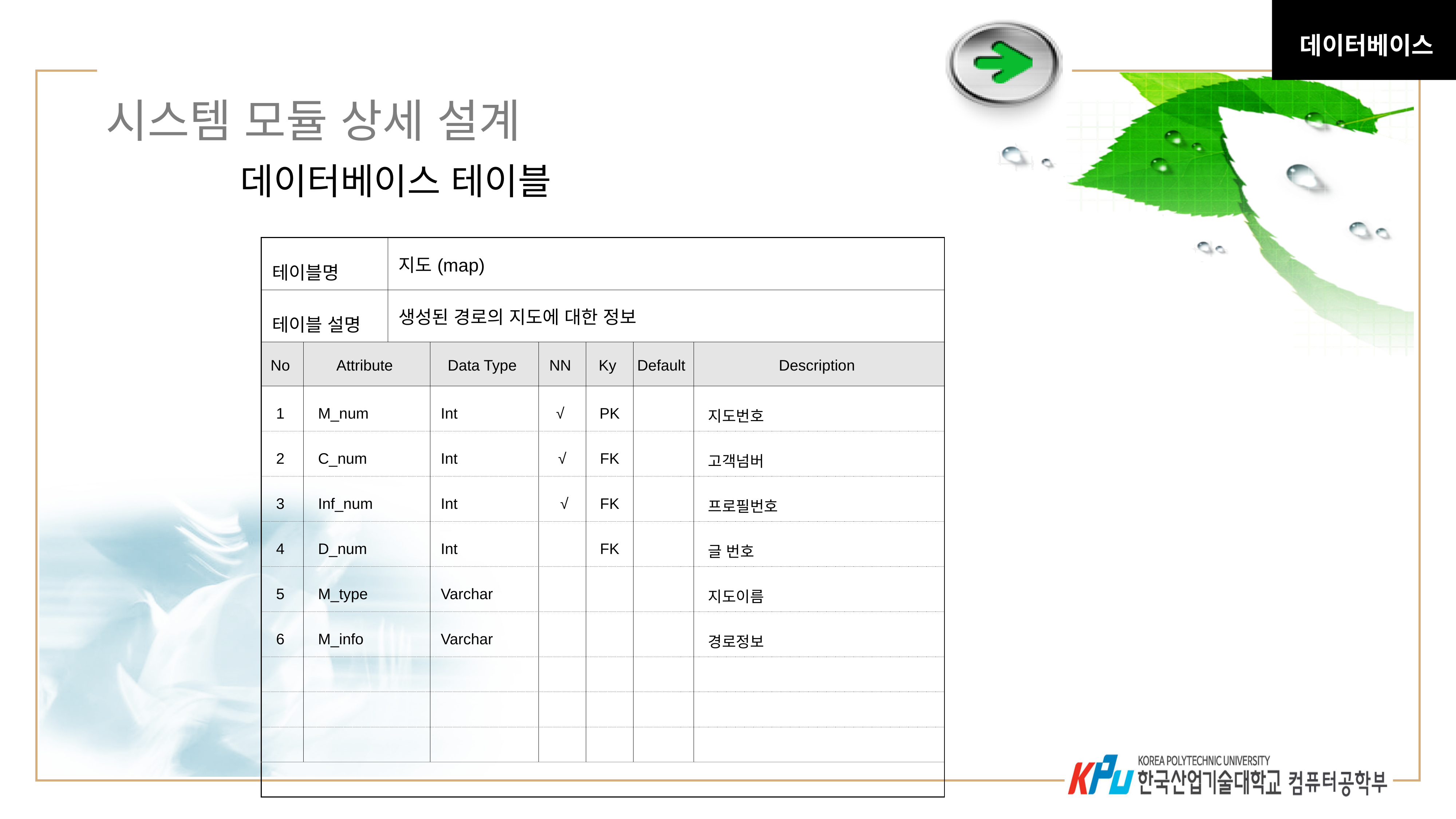

데이터베이스
36
# 시스템 모듈 상세 설계

데이터베이스 테이블
| 테이블명 |  | 지도(map) |  |  |  |  |  |
| --- | --- | --- | --- | --- | --- | --- | --- |
| 테이블 설명 |  | 생성된 경로의 지도에 대한 정보 |  |  |  |  |  |
| No | Attribute |  | Data Type | NN | Ky | Default | Description |
| 1 | M\_num |  | Int | √ | PK |  | 지도번호 |
| 2 | C\_num |  | Int | √ | FK |  | 고객넘버 |
| 3 | Inf\_num |  | Int | √ | FK |  | 프로필번호 |
| 4 | D\_num |  | Int |  | FK |  | 글 번호 |
| 5 | M\_type |  | Varchar |  |  |  | 지도이름 |
| 6 | M\_info |  | Varchar |  |  |  | 경로정보 |
|  |  |  |  |  |  |  |  |
|  |  |  |  |  |  |  |  |
|  |  |  |  |  |  |  |  |
|  |  |  |  |  |  |  |  |